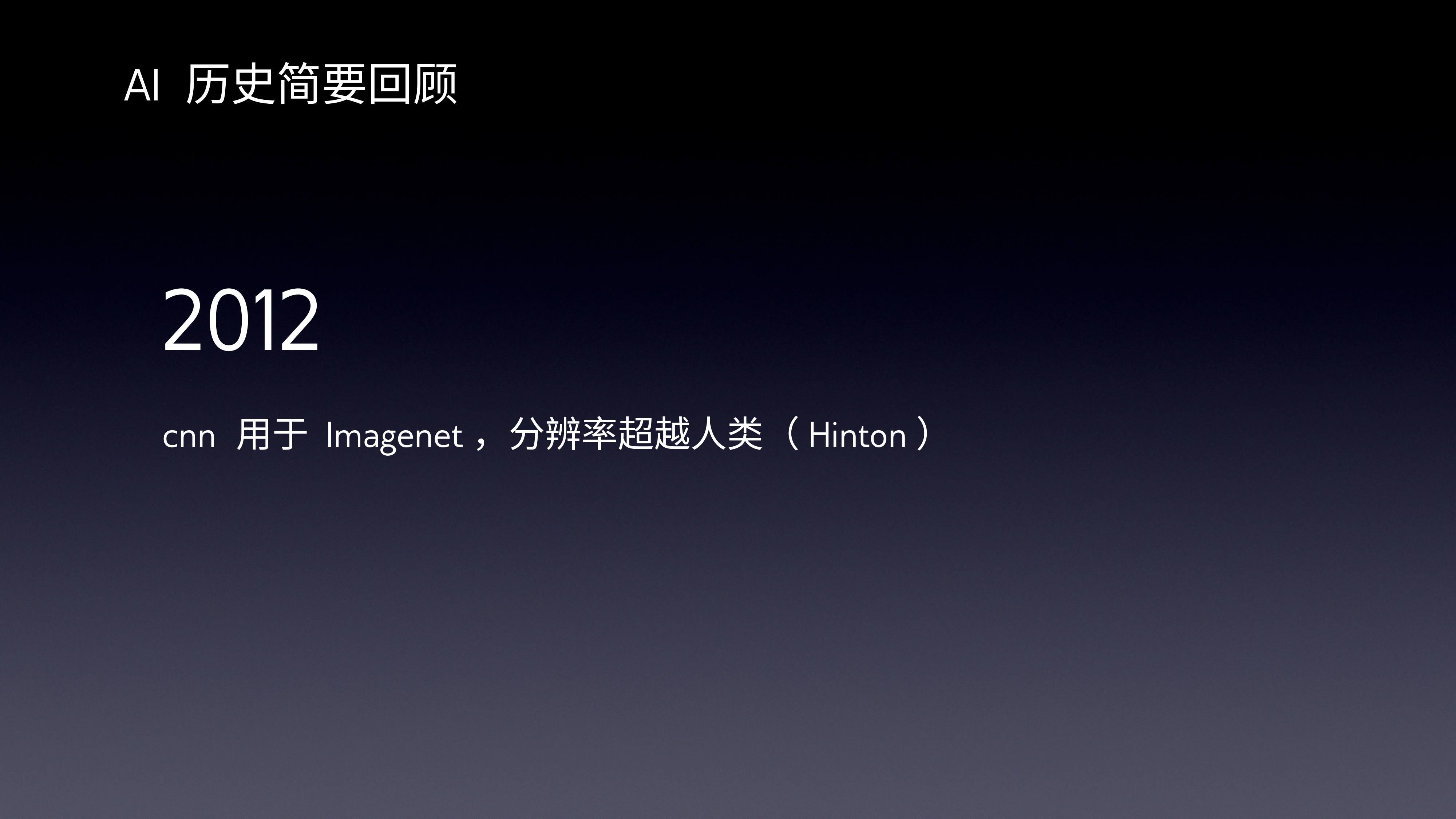

# AI 历史简要回顾
2012

cnn 用于 Imagenet，分辨率超越人类（Hinton）